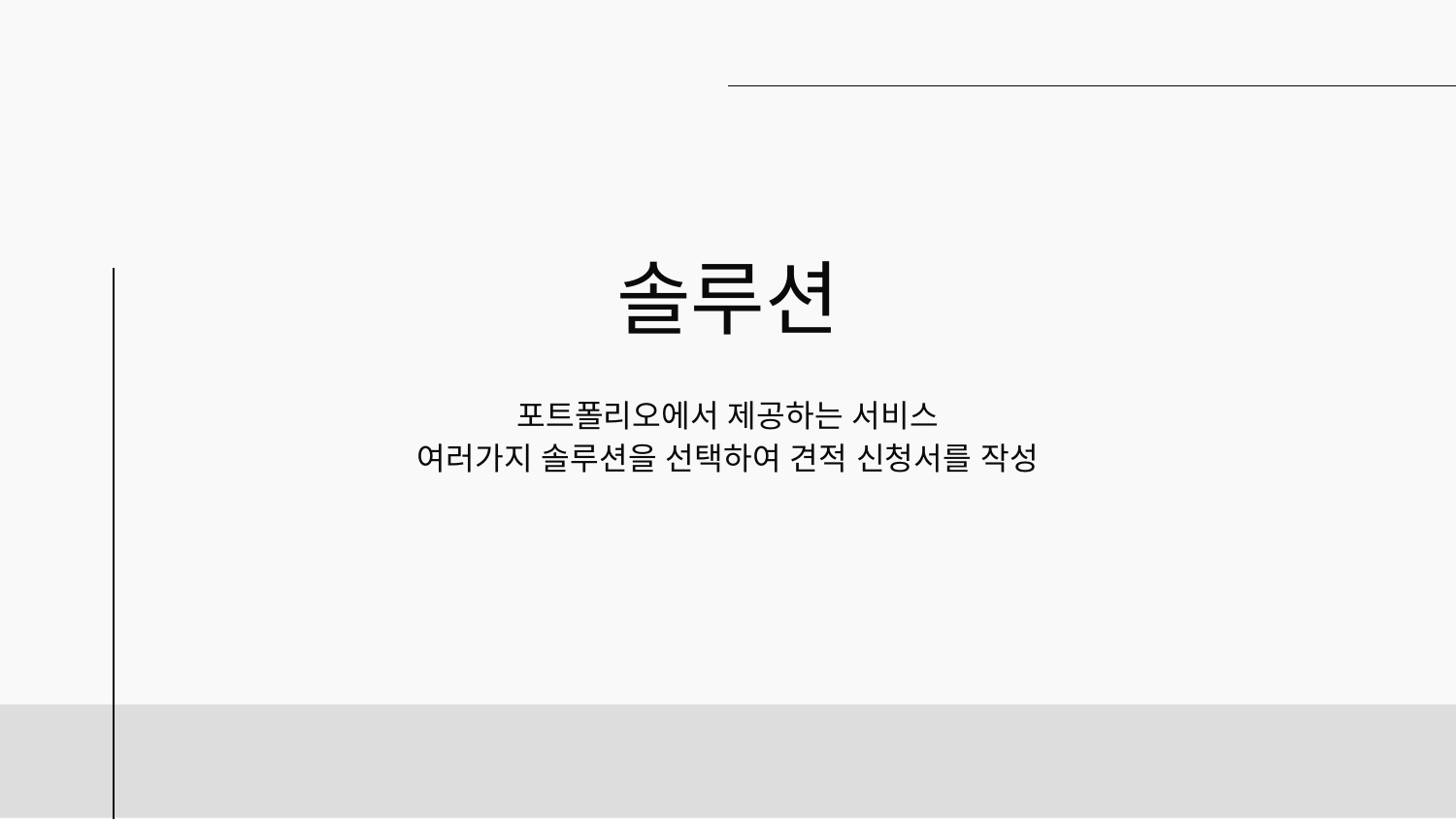

# 솔루션
포트폴리오에서 제공하는 서비스
여러가지 솔루션을 선택하여 견적 신청서를 작성